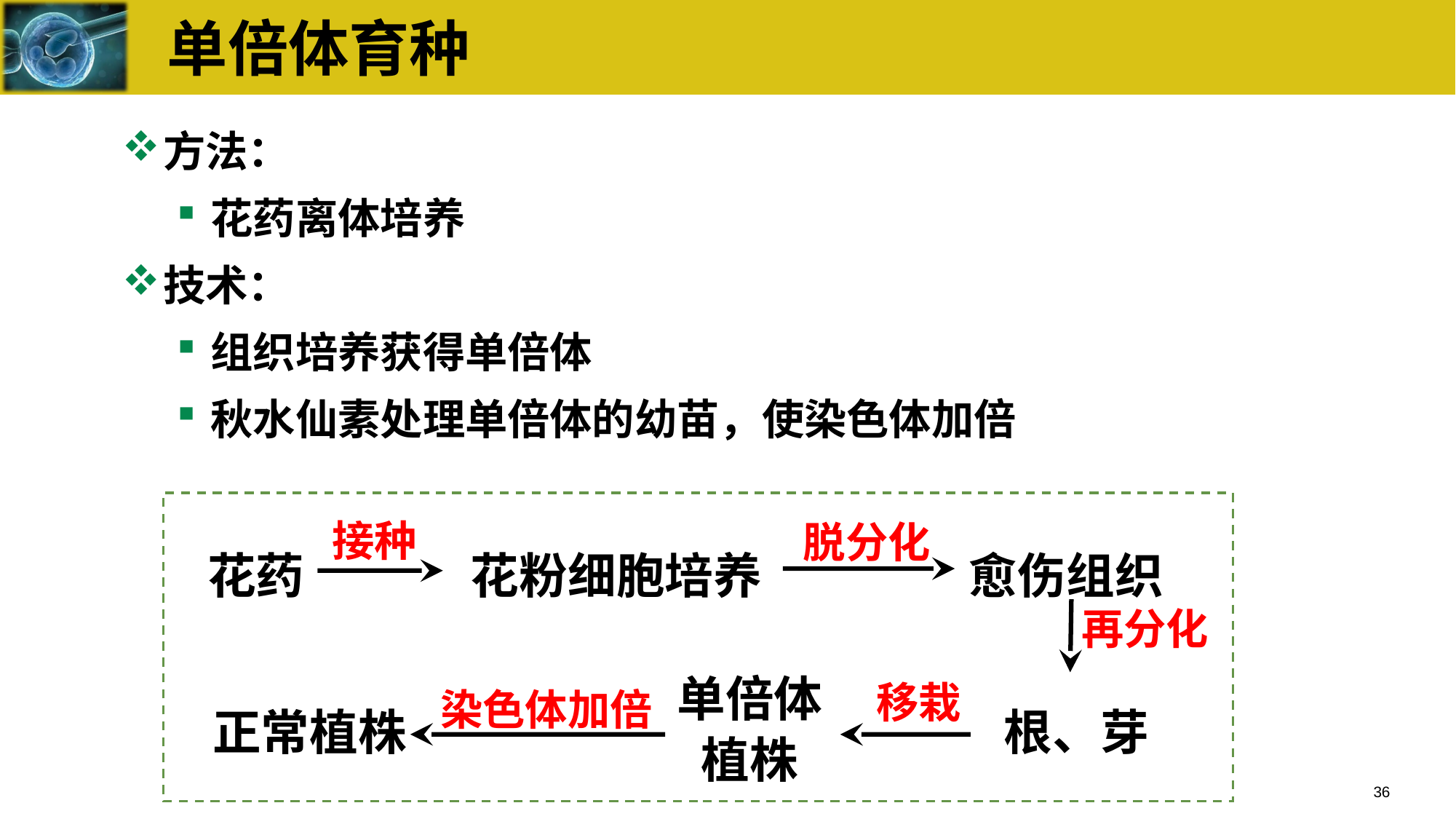

# 单倍体育种
方法：
花药离体培养
技术：
组织培养获得单倍体
秋水仙素处理单倍体的幼苗，使染色体加倍

接种

脱分化

愈伤组织
花粉细胞培养
花药

再分化
单倍体植株
移栽

染色体加倍

正常植株
根、芽
36